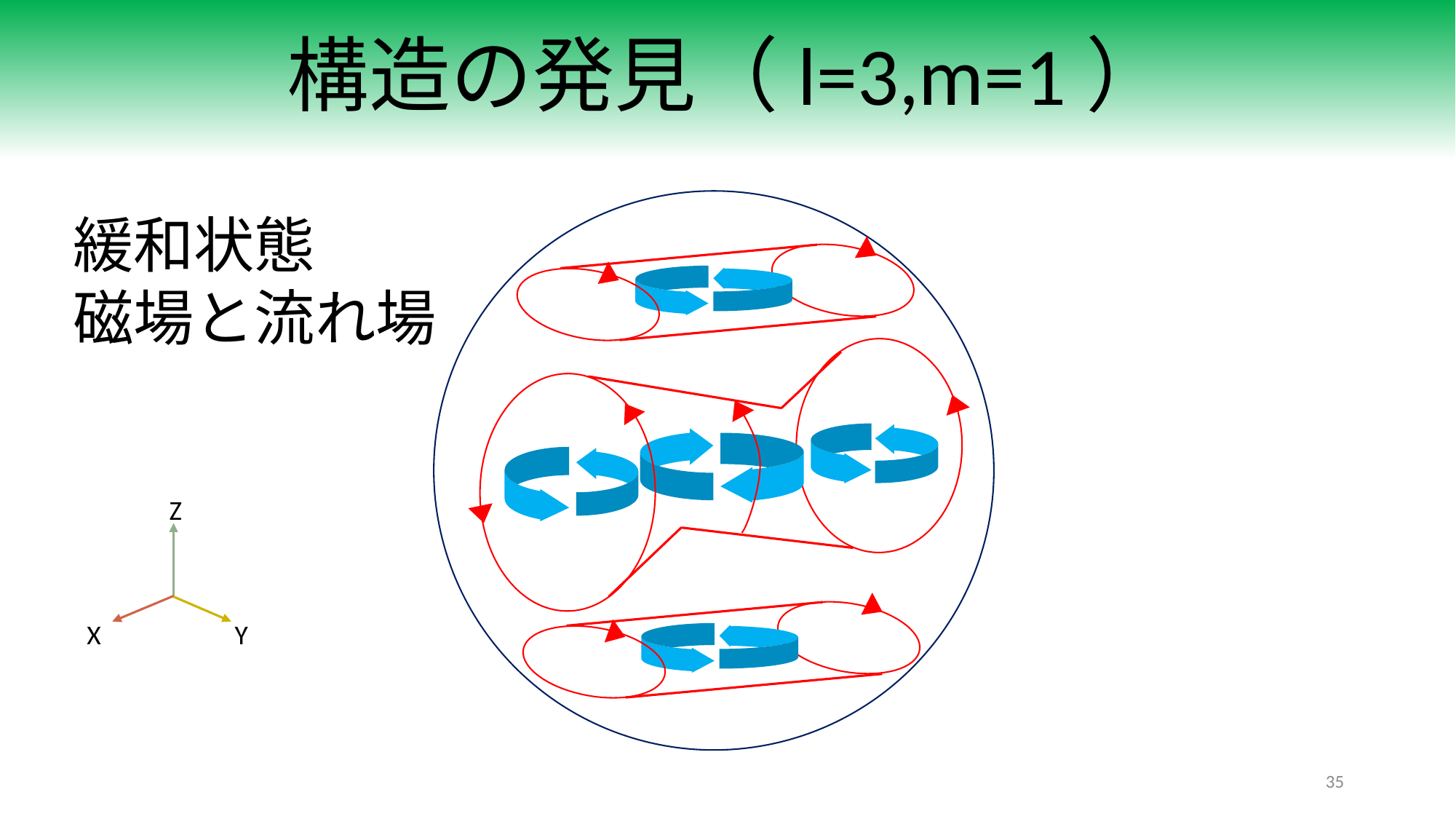

# 構造の発見（l=3,m=1）

緩和状態
磁場と流れ場

Z

X
Y

35